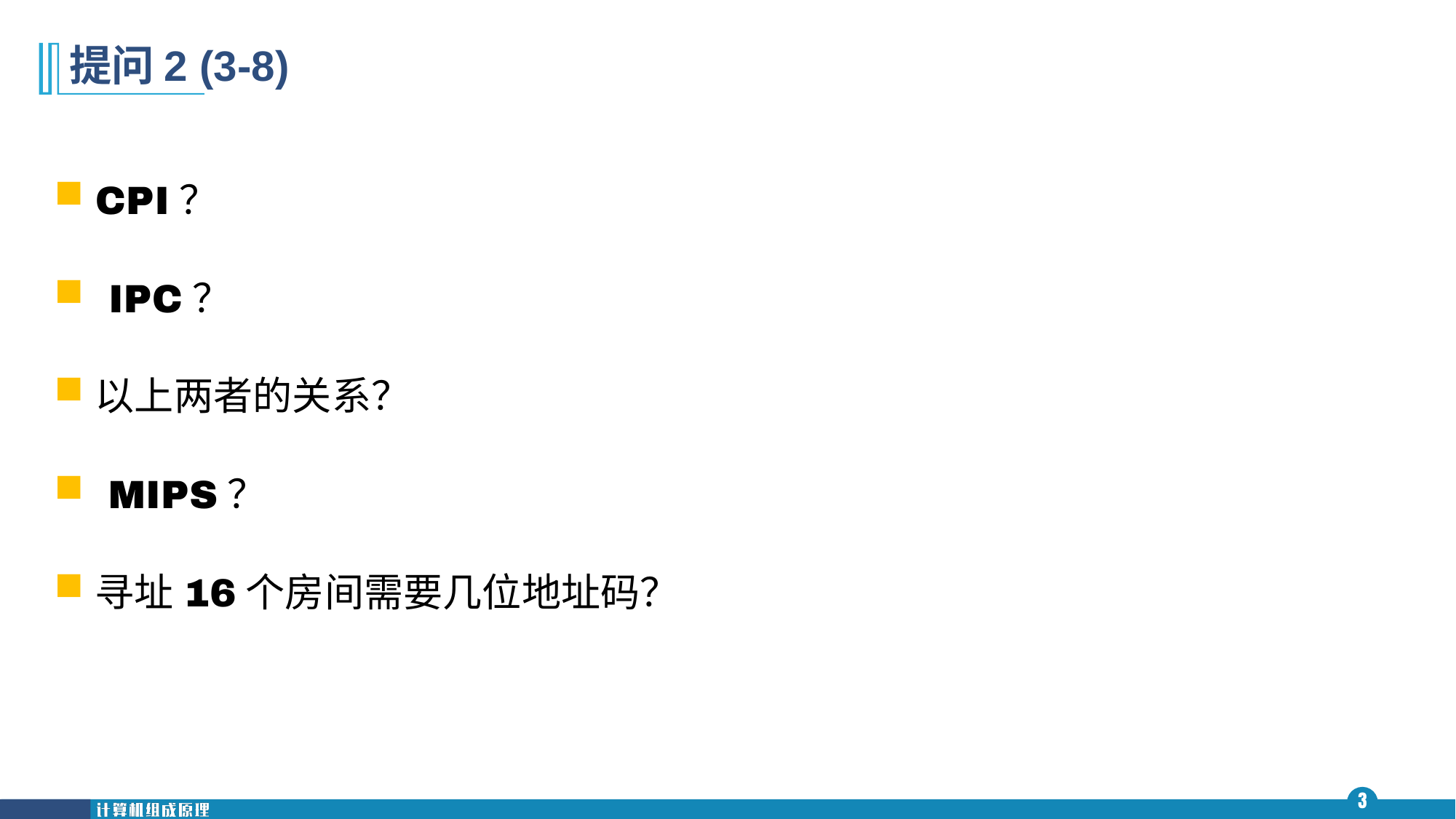

# 提问2 (3-8)
CPI？
 IPC？
以上两者的关系？
 MIPS？
寻址16个房间需要几位地址码？